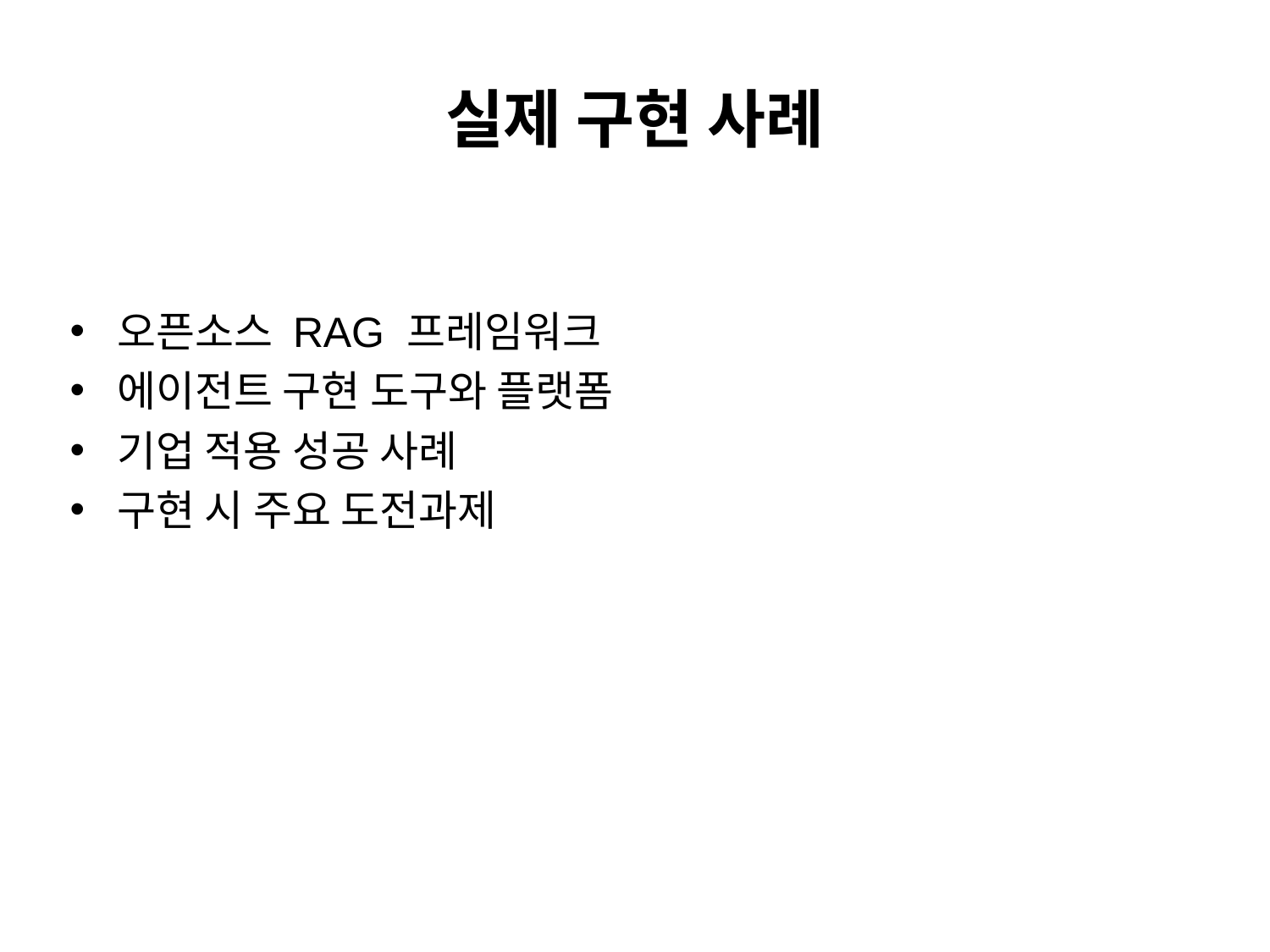

# 실제 구현 사례

오픈소스 RAG 프레임워크
에이전트 구현 도구와 플랫폼
기업 적용 성공 사례
구현 시 주요 도전과제